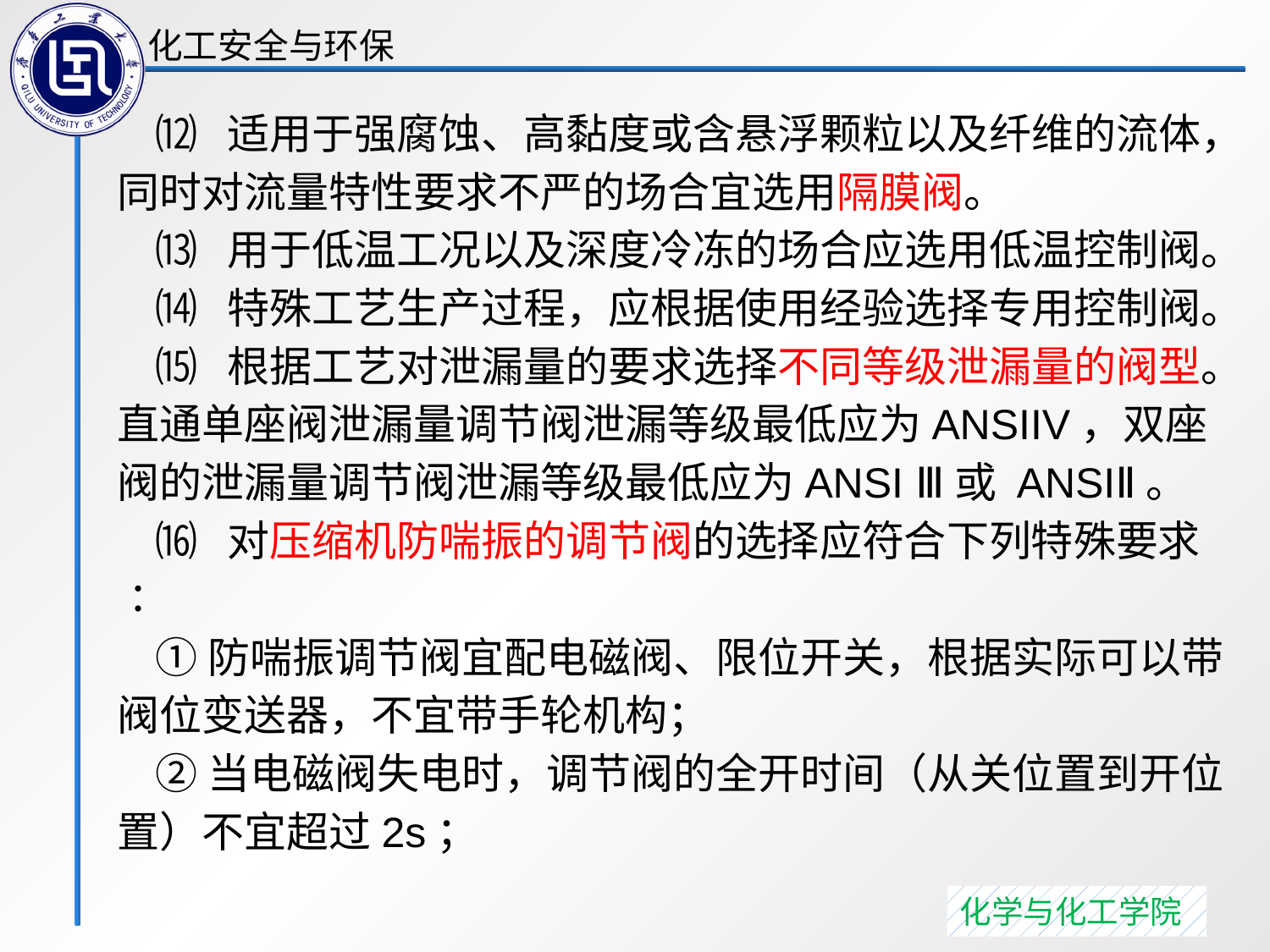

⑿  适用于强腐蚀、高黏度或含悬浮颗粒以及纤维的流体，同时对流量特性要求不严的场合宜选用隔膜阀。
    ⒀  用于低温工况以及深度冷冻的场合应选用低温控制阀。
    ⒁  特殊工艺生产过程，应根据使用经验选择专用控制阀。
    ⒂  根据工艺对泄漏量的要求选择不同等级泄漏量的阀型。直通单座阀泄漏量调节阀泄漏等级最低应为ANSIIV，双座阀的泄漏量调节阀泄漏等级最低应为ANSI Ⅲ或 ANSIⅡ。
    ⒃  对压缩机防喘振的调节阀的选择应符合下列特殊要求∶
    ①防喘振调节阀宜配电磁阀、限位开关，根据实际可以带阀位变送器，不宜带手轮机构；
    ②当电磁阀失电时，调节阀的全开时间（从关位置到开位置）不宜超过2s；